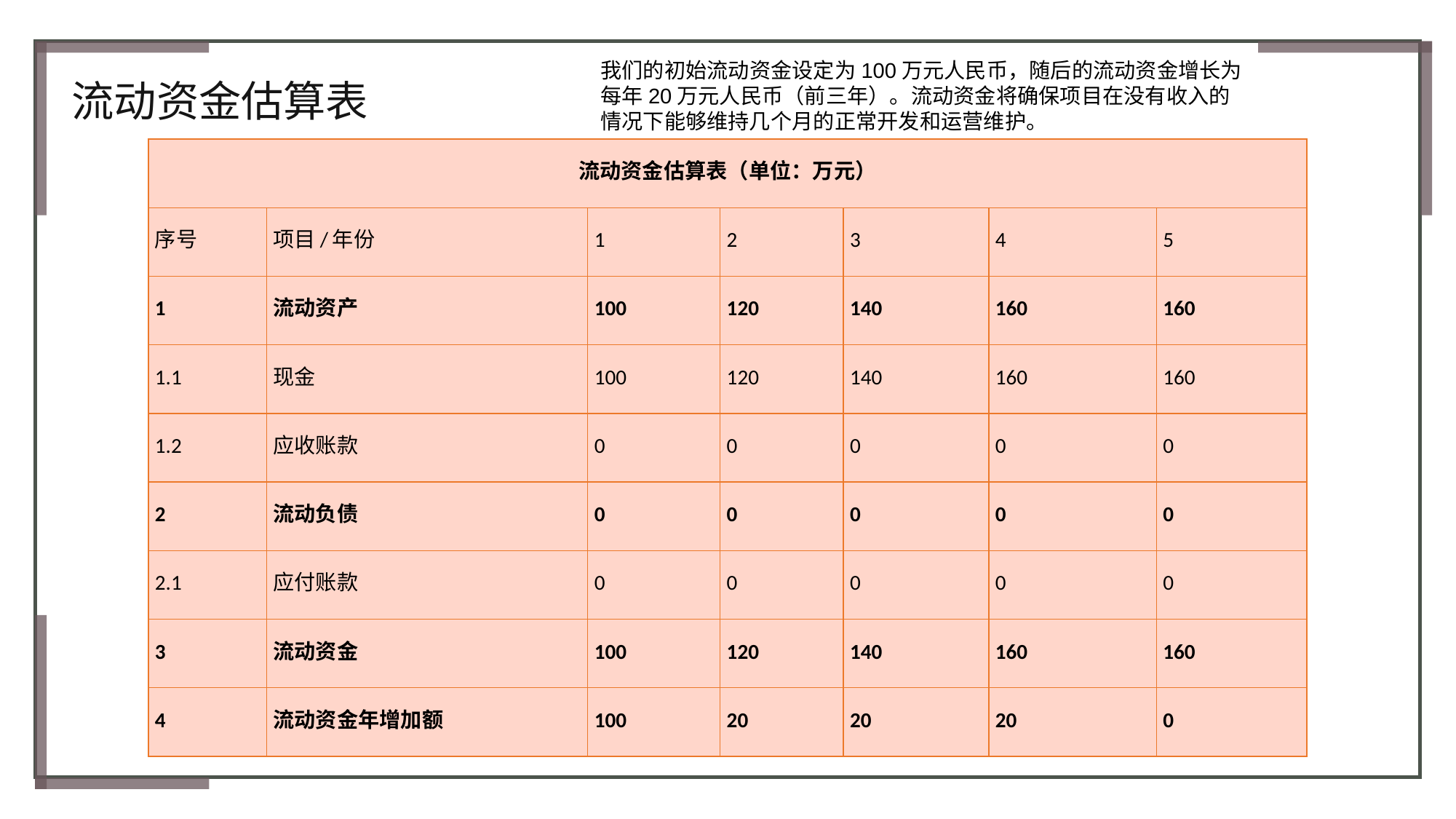

我们的初始流动资金设定为100万元人民币，随后的流动资金增长为每年20万元人民币（前三年）。流动资金将确保项目在没有收入的情况下能够维持几个月的正常开发和运营维护。
流动资金估算表
| 流动资金估算表（单位：万元） |  |  |  |  |  |  |
| --- | --- | --- | --- | --- | --- | --- |
| 序号 | 项目/年份 | 1 | 2 | 3 | 4 | 5 |
| 1 | 流动资产 | 100 | 120 | 140 | 160 | 160 |
| 1.1 | 现金 | 100 | 120 | 140 | 160 | 160 |
| 1.2 | 应收账款 | 0 | 0 | 0 | 0 | 0 |
| 2 | 流动负债 | 0 | 0 | 0 | 0 | 0 |
| 2.1 | 应付账款 | 0 | 0 | 0 | 0 | 0 |
| 3 | 流动资金 | 100 | 120 | 140 | 160 | 160 |
| 4 | 流动资金年增加额 | 100 | 20 | 20 | 20 | 0 |